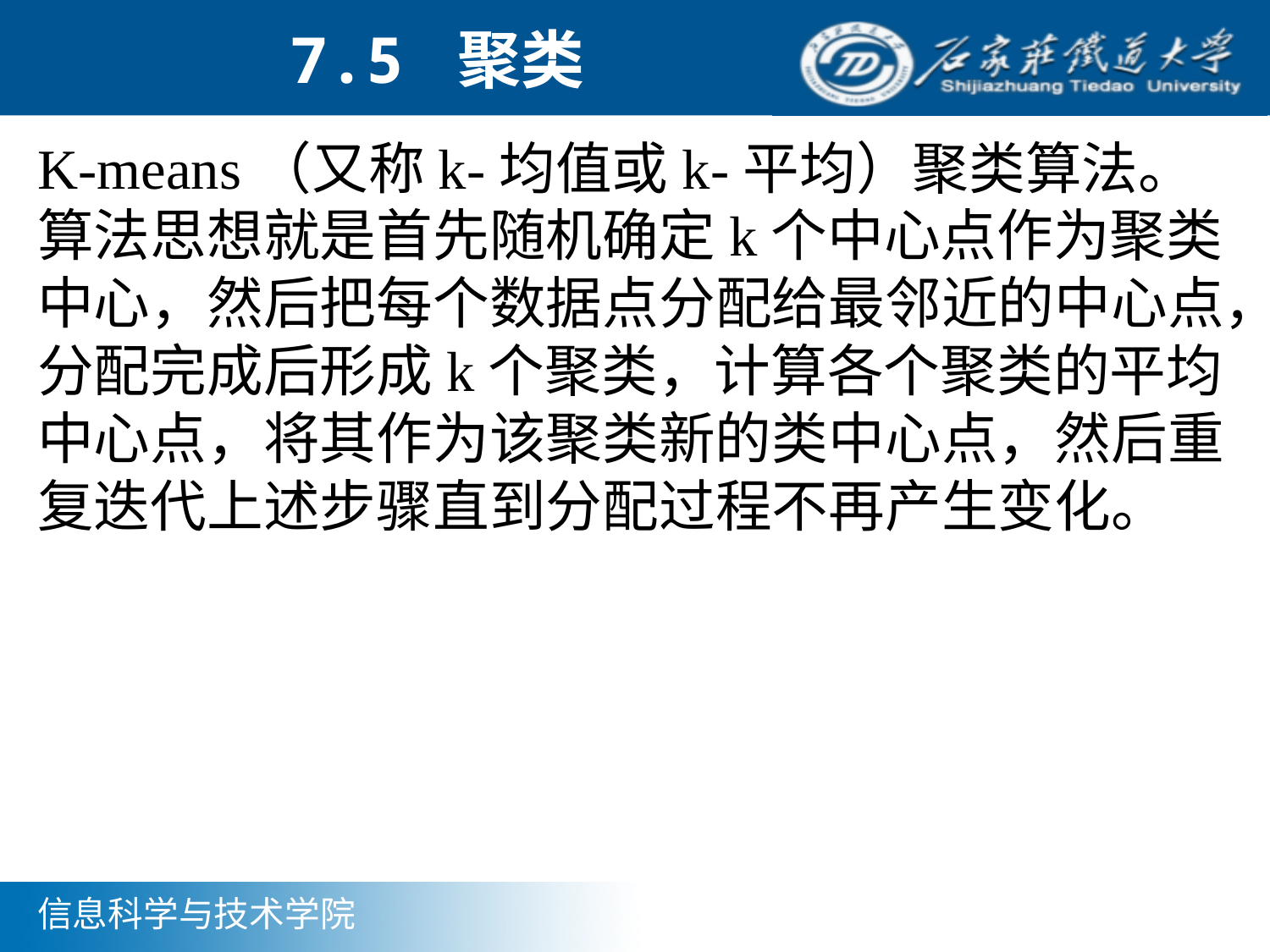

# 7.5 聚类
K-means（又称k-均值或k-平均）聚类算法。算法思想就是首先随机确定k个中心点作为聚类中心，然后把每个数据点分配给最邻近的中心点，分配完成后形成k个聚类，计算各个聚类的平均中心点，将其作为该聚类新的类中心点，然后重复迭代上述步骤直到分配过程不再产生变化。